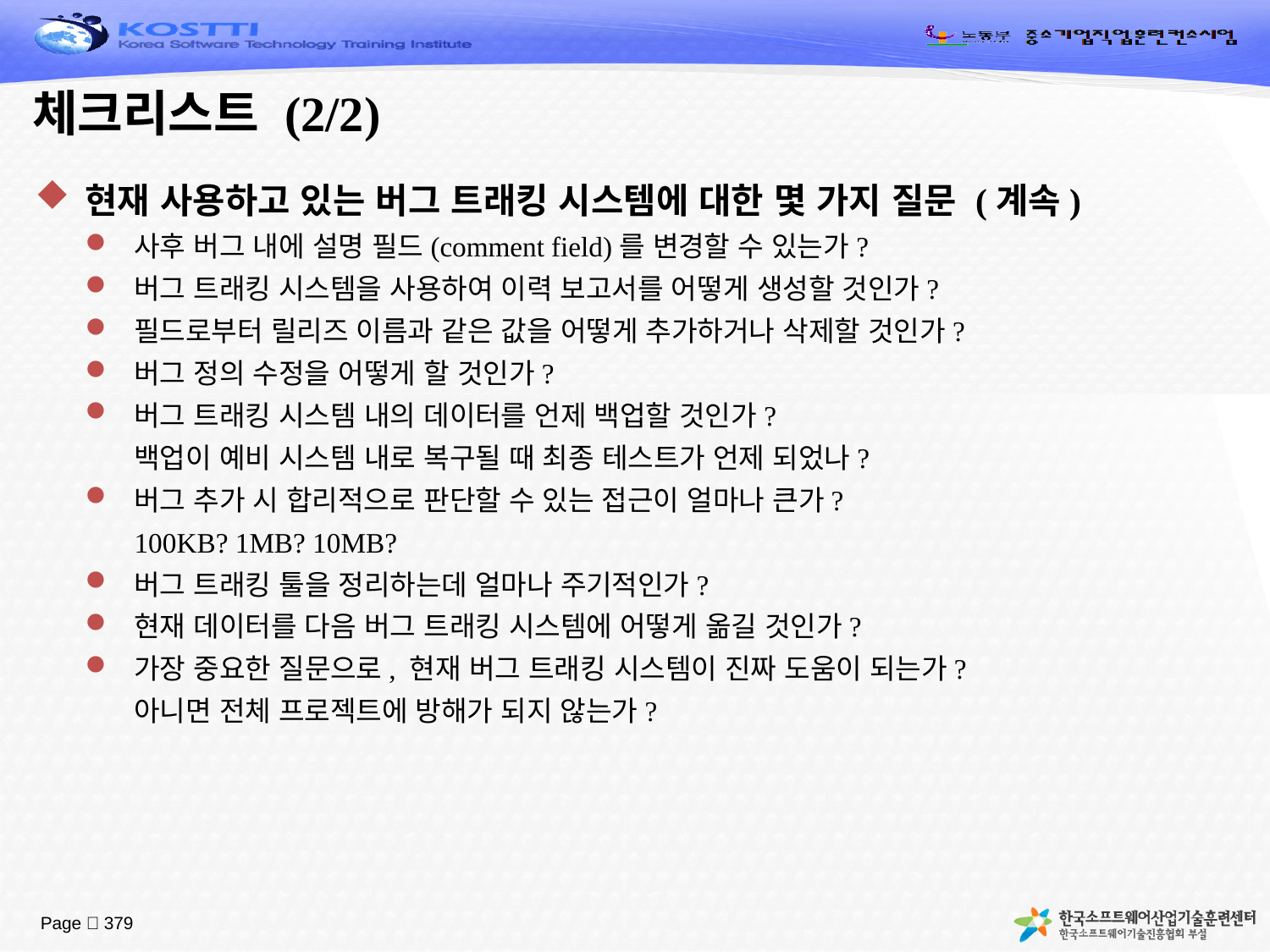

# 체크리스트 (2/2)
현재 사용하고 있는 버그 트래킹 시스템에 대한 몇 가지 질문 (계속)
사후 버그 내에 설명 필드(comment field)를 변경할 수 있는가?
버그 트래킹 시스템을 사용하여 이력 보고서를 어떻게 생성할 것인가?
필드로부터 릴리즈 이름과 같은 값을 어떻게 추가하거나 삭제할 것인가?
버그 정의 수정을 어떻게 할 것인가?
버그 트래킹 시스템 내의 데이터를 언제 백업할 것인가?
	백업이 예비 시스템 내로 복구될 때 최종 테스트가 언제 되었나?
버그 추가 시 합리적으로 판단할 수 있는 접근이 얼마나 큰가?
	100KB? 1MB? 10MB?
버그 트래킹 툴을 정리하는데 얼마나 주기적인가?
현재 데이터를 다음 버그 트래킹 시스템에 어떻게 옮길 것인가?
가장 중요한 질문으로, 현재 버그 트래킹 시스템이 진짜 도움이 되는가?
	아니면 전체 프로젝트에 방해가 되지 않는가?